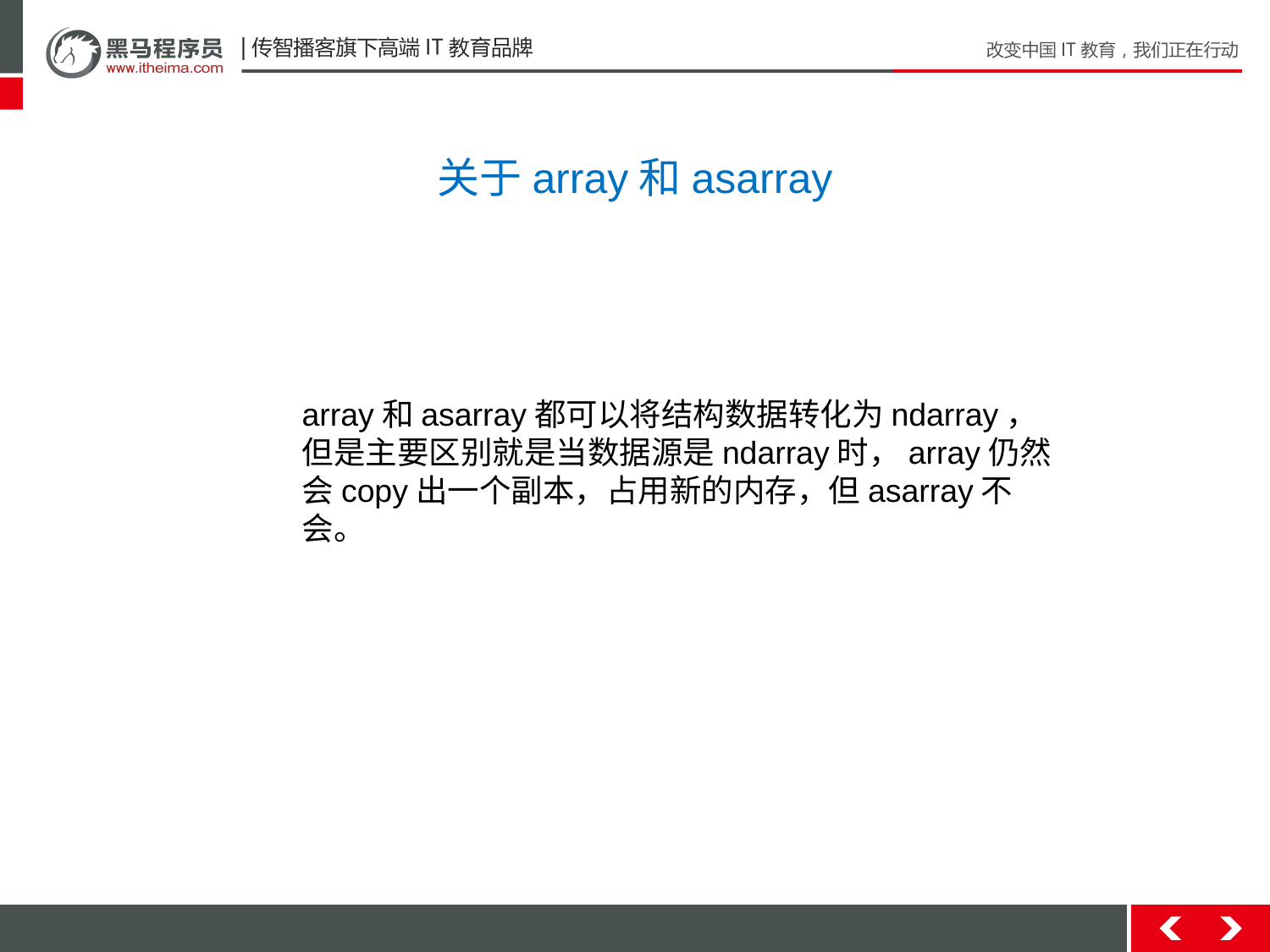

关于array和asarray
array和asarray都可以将结构数据转化为ndarray，但是主要区别就是当数据源是ndarray时，array仍然会copy出一个副本，占用新的内存，但asarray不会。